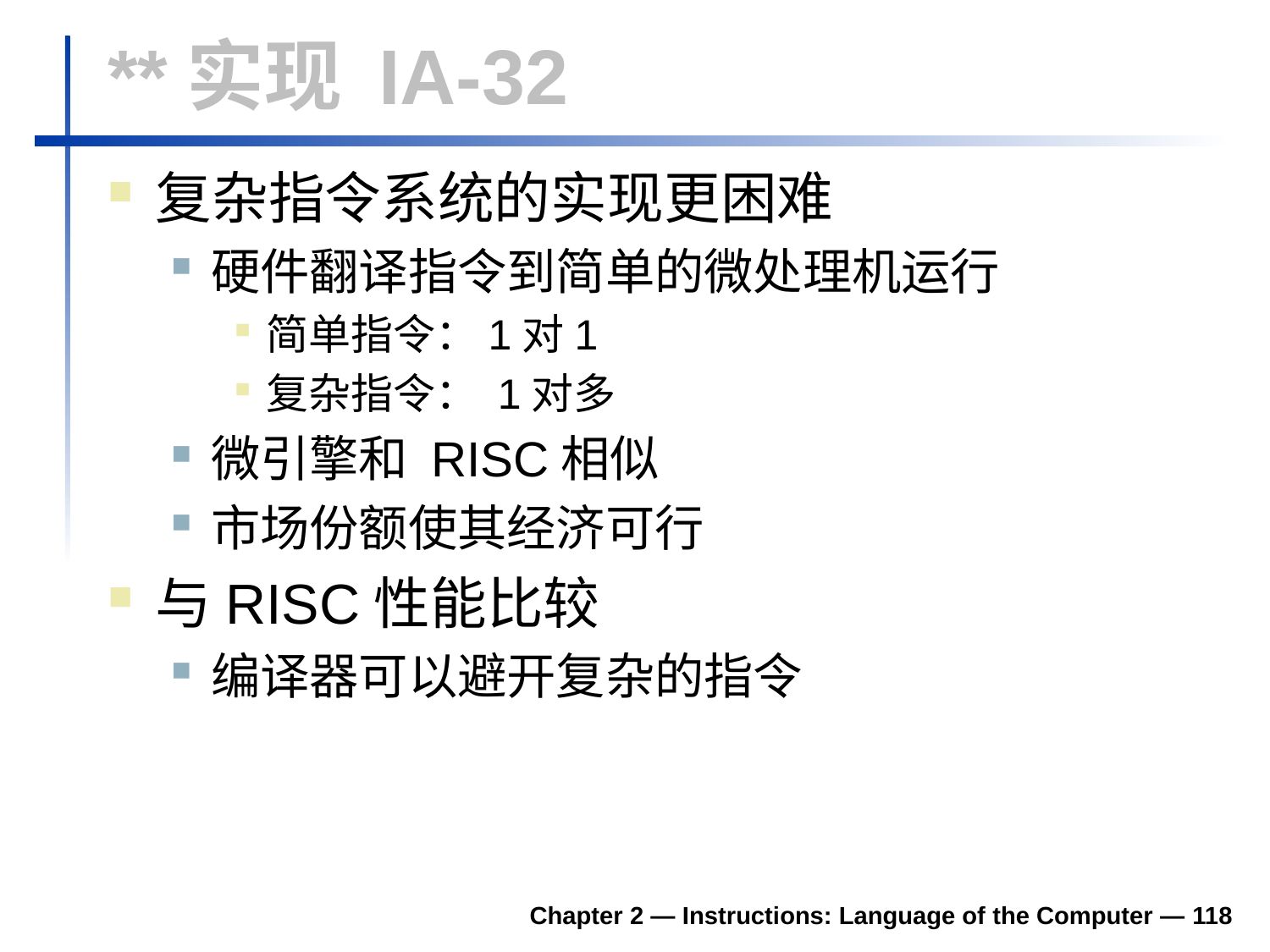

# **实现 IA-32
复杂指令系统的实现更困难
硬件翻译指令到简单的微处理机运行
简单指令：1对1
复杂指令： 1对多
微引擎和 RISC相似
市场份额使其经济可行
与RISC性能比较
编译器可以避开复杂的指令
Chapter 2 — Instructions: Language of the Computer — 118